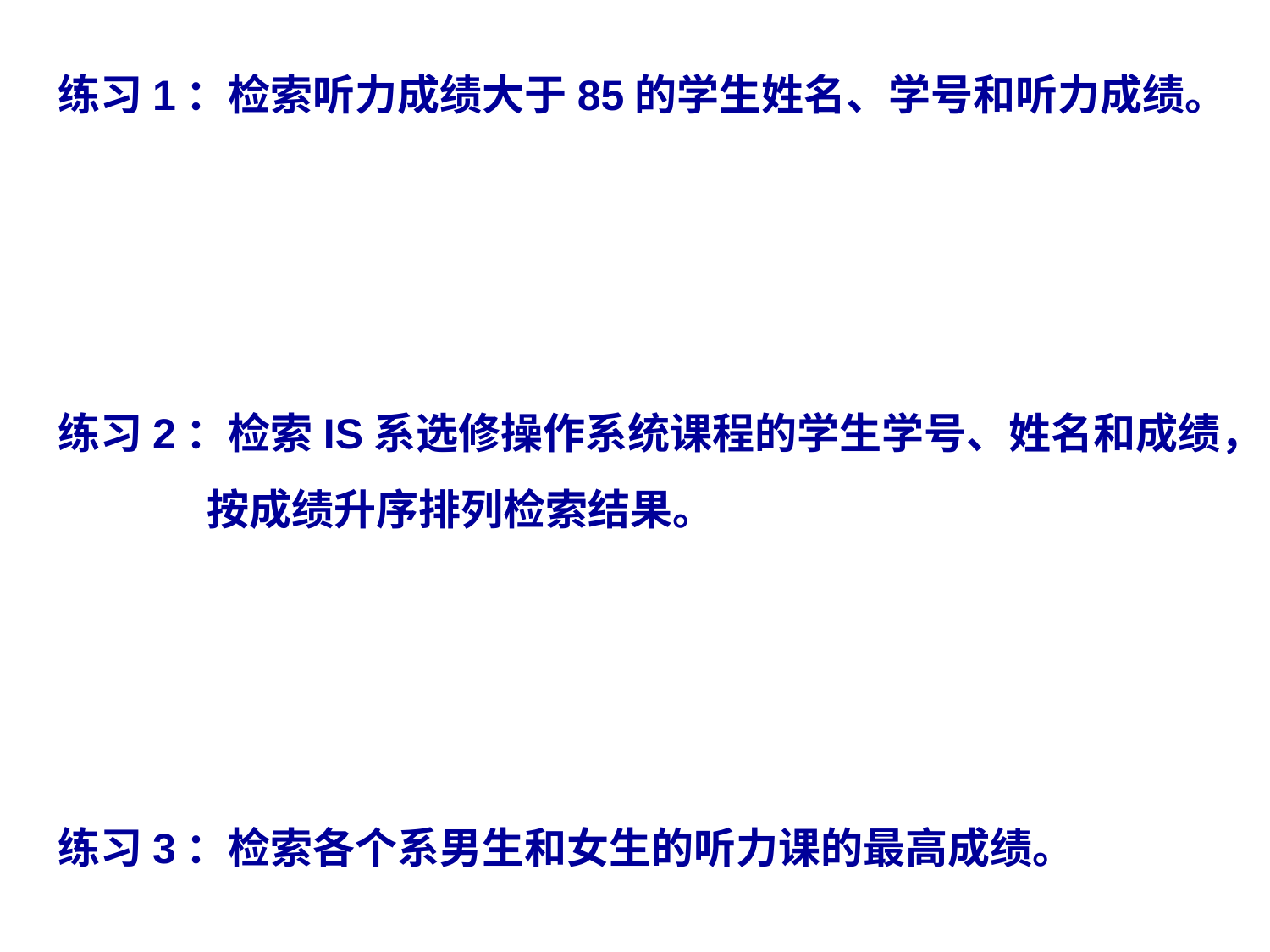

练习1：检索听力成绩大于85的学生姓名、学号和听力成绩。

练习2：检索IS系选修操作系统课程的学生学号、姓名和成绩，按成绩升序排列检索结果。

练习3：检索各个系男生和女生的听力课的最高成绩。